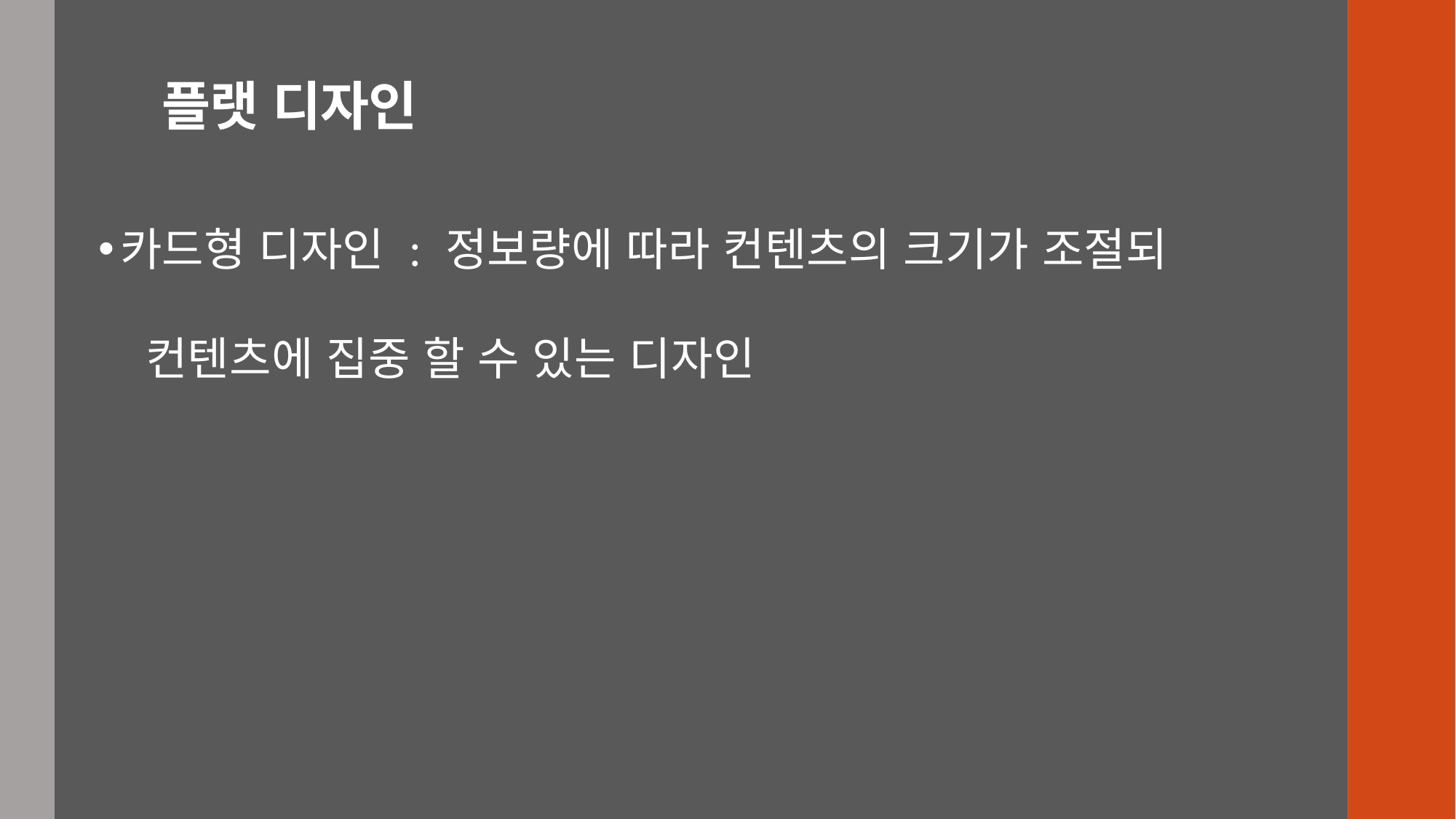

# 플랫 디자인
카드형 디자인 : 정보량에 따라 컨텐츠의 크기가 조절되
  컨텐츠에 집중 할 수 있는 디자인